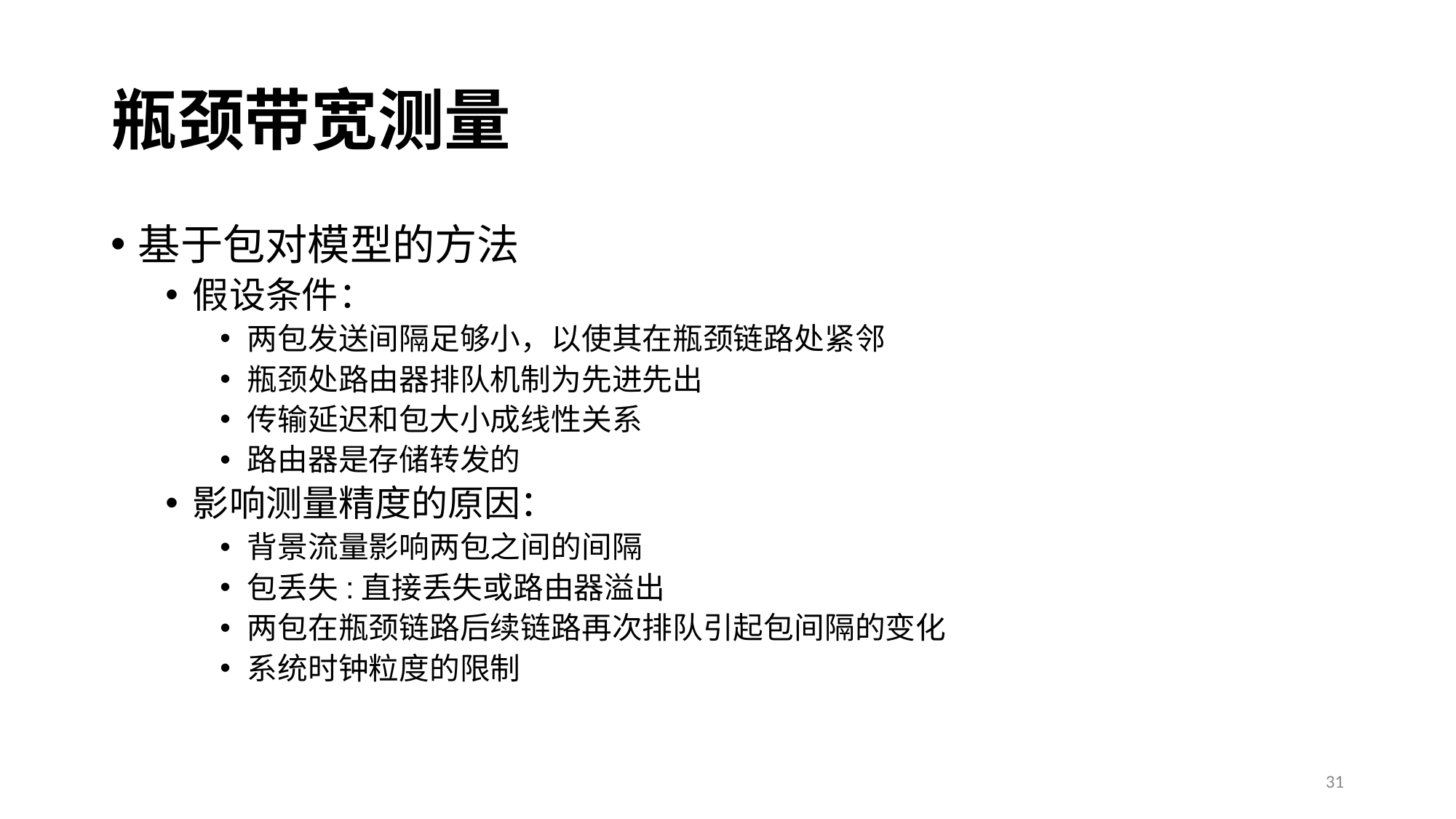

# 瓶颈带宽测量
基于包对模型的方法
假设条件：
两包发送间隔足够小，以使其在瓶颈链路处紧邻
瓶颈处路由器排队机制为先进先出
传输延迟和包大小成线性关系
路由器是存储转发的
影响测量精度的原因：
背景流量影响两包之间的间隔
包丢失:直接丢失或路由器溢出
两包在瓶颈链路后续链路再次排队引起包间隔的变化
系统时钟粒度的限制

31